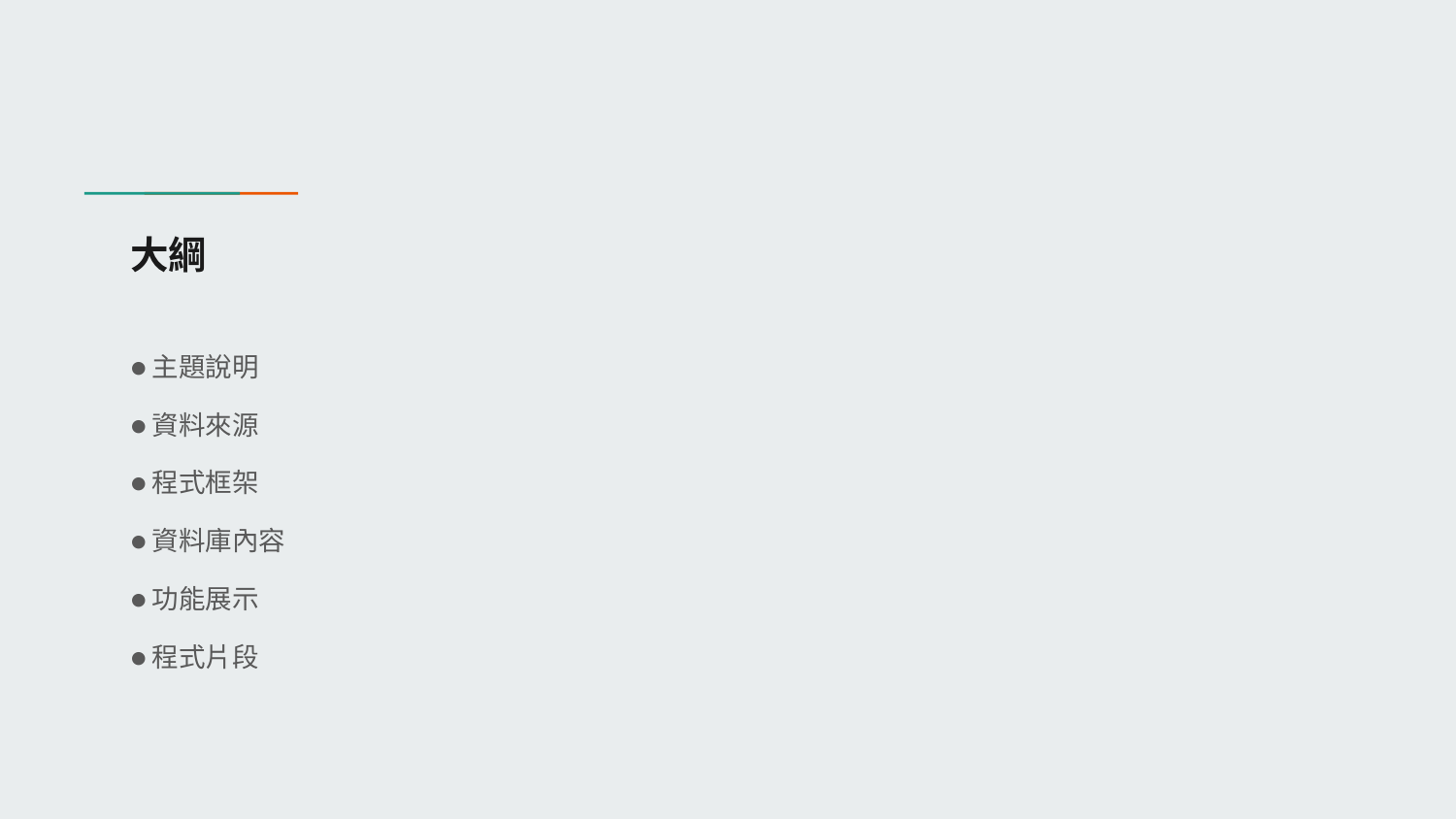

# 大綱
●主題說明
●資料來源
●程式框架
●資料庫內容
●功能展示
●程式片段